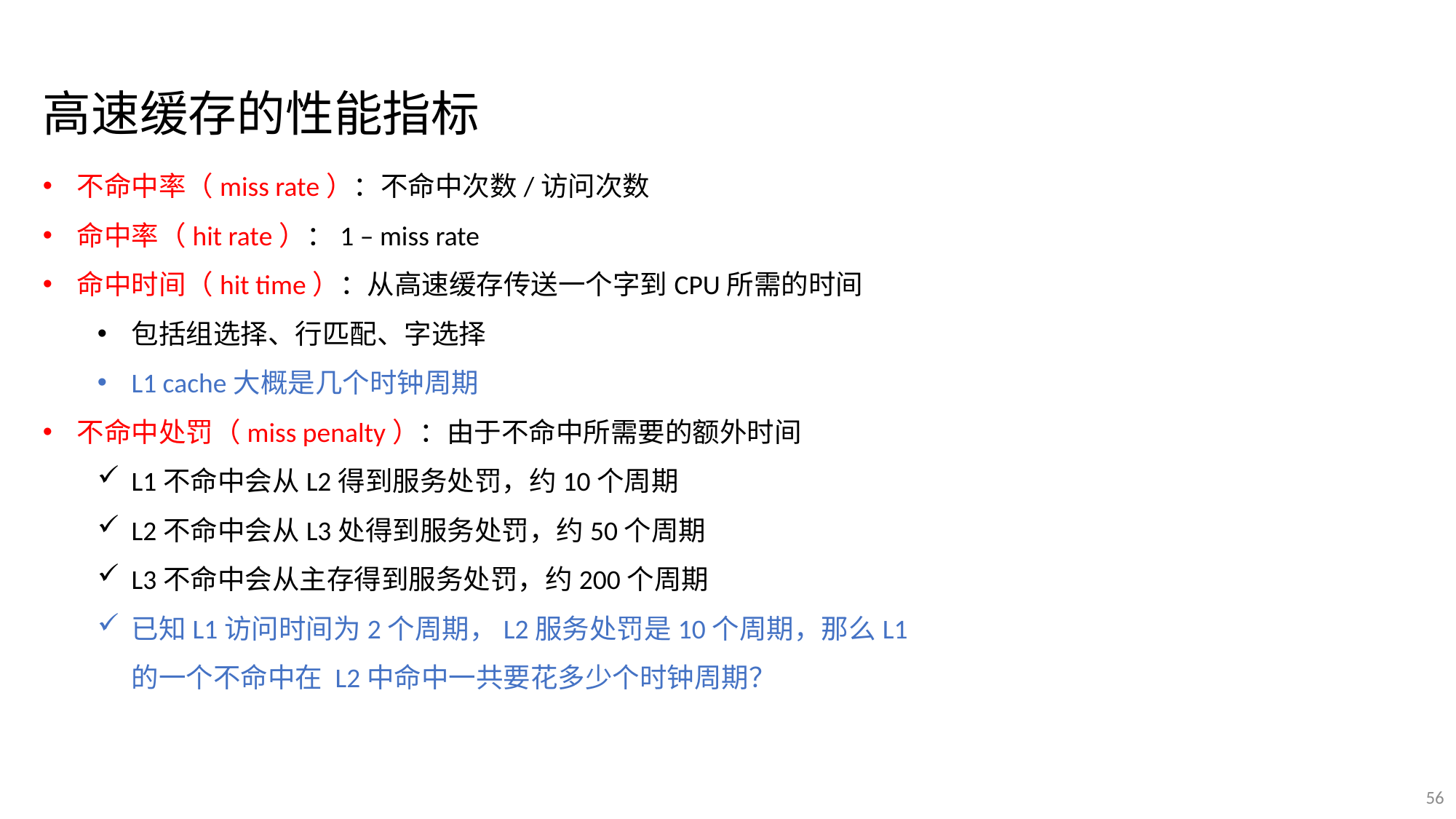

高速缓存的性能指标
不命中率（miss rate）：不命中次数/访问次数
命中率（hit rate）：1 – miss rate
命中时间（hit time）：从高速缓存传送一个字到CPU所需的时间
包括组选择、行匹配、字选择
L1 cache大概是几个时钟周期
不命中处罚（miss penalty）：由于不命中所需要的额外时间
L1不命中会从L2得到服务处罚，约10个周期
L2不命中会从L3处得到服务处罚，约50个周期
L3不命中会从主存得到服务处罚，约200个周期
已知L1访问时间为2个周期，L2服务处罚是10个周期，那么L1的一个不命中在 L2中命中一共要花多少个时钟周期？
56